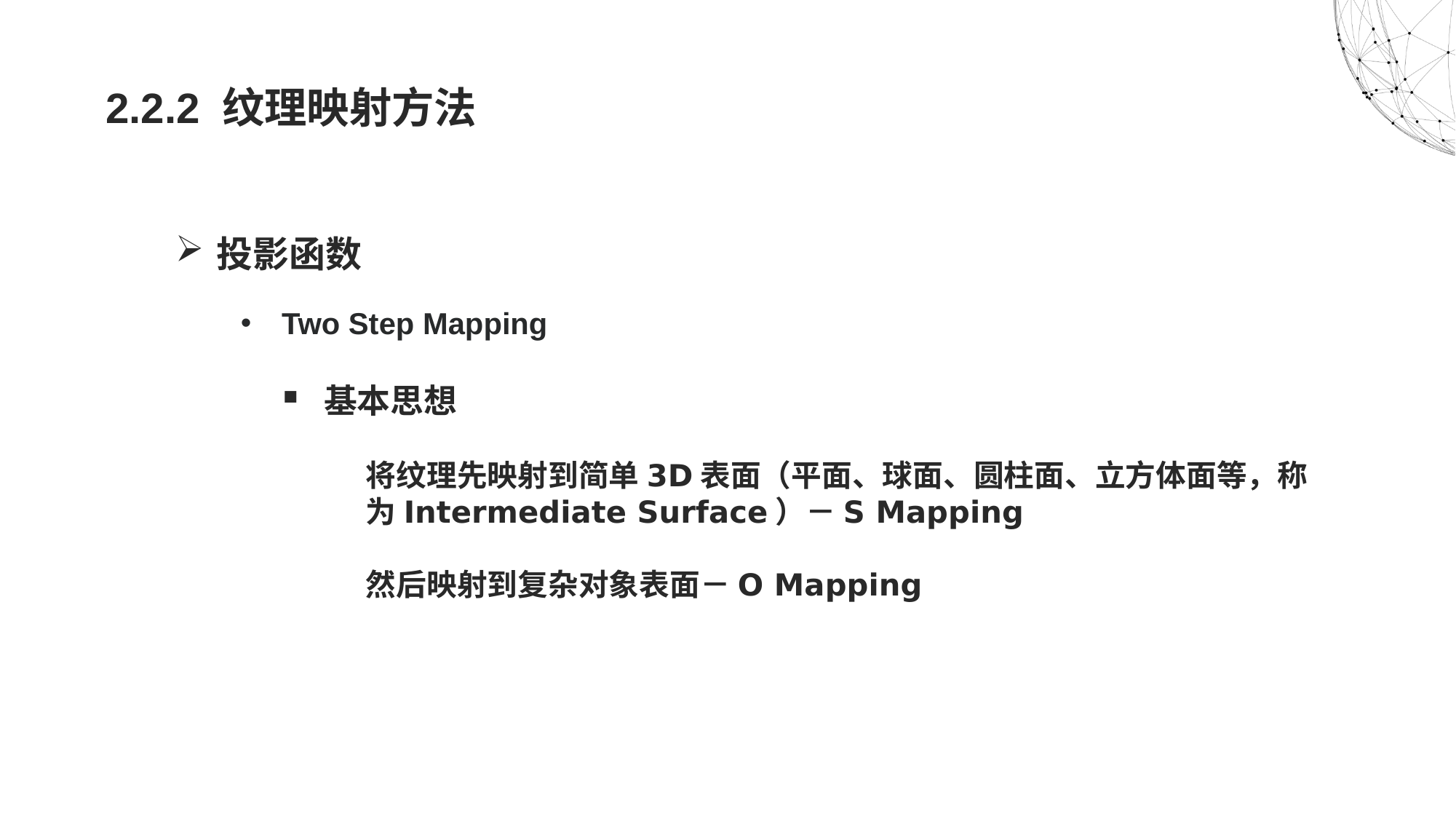

# 2.2.2 纹理映射方法
投影函数
Two Step Mapping
基本思想
将纹理先映射到简单3D表面（平面、球面、圆柱面、立方体面等，称为Intermediate Surface）－S Mapping
然后映射到复杂对象表面－O Mapping